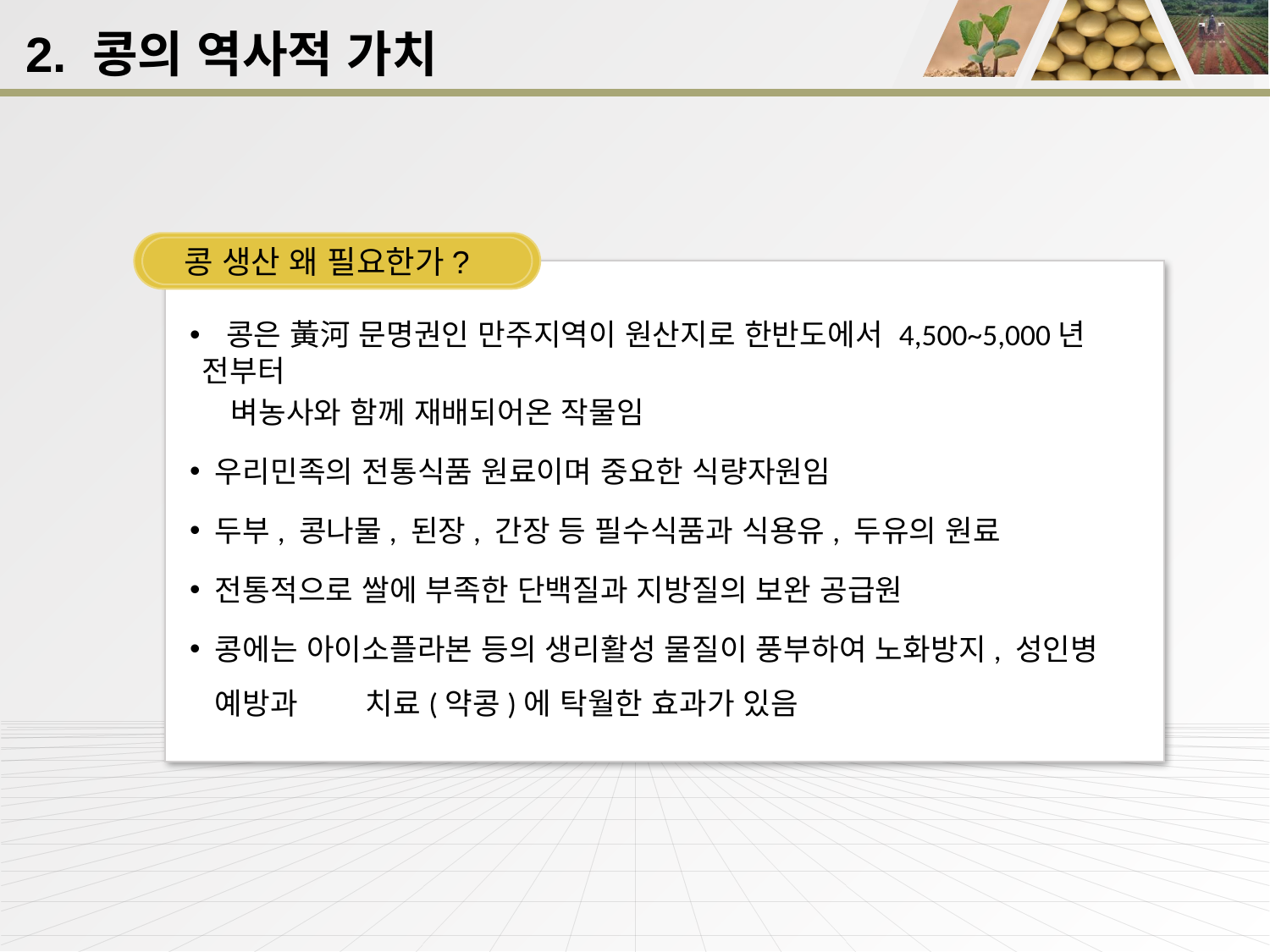

2. 콩의 역사적 가치

콩 생산 왜 필요한가?
  콩은 黃河 문명권인 만주지역이 원산지로 한반도에서 4,500~5,000년 전부터
    벼농사와 함께 재배되어온 작물임
우리민족의 전통식품 원료이며 중요한 식량자원임
두부, 콩나물, 된장, 간장 등 필수식품과 식용유, 두유의 원료
전통적으로 쌀에 부족한 단백질과 지방질의 보완 공급원
콩에는 아이소플라본 등의 생리활성 물질이 풍부하여 노화방지, 성인병 예방과        치료(약콩)에 탁월한 효과가 있음